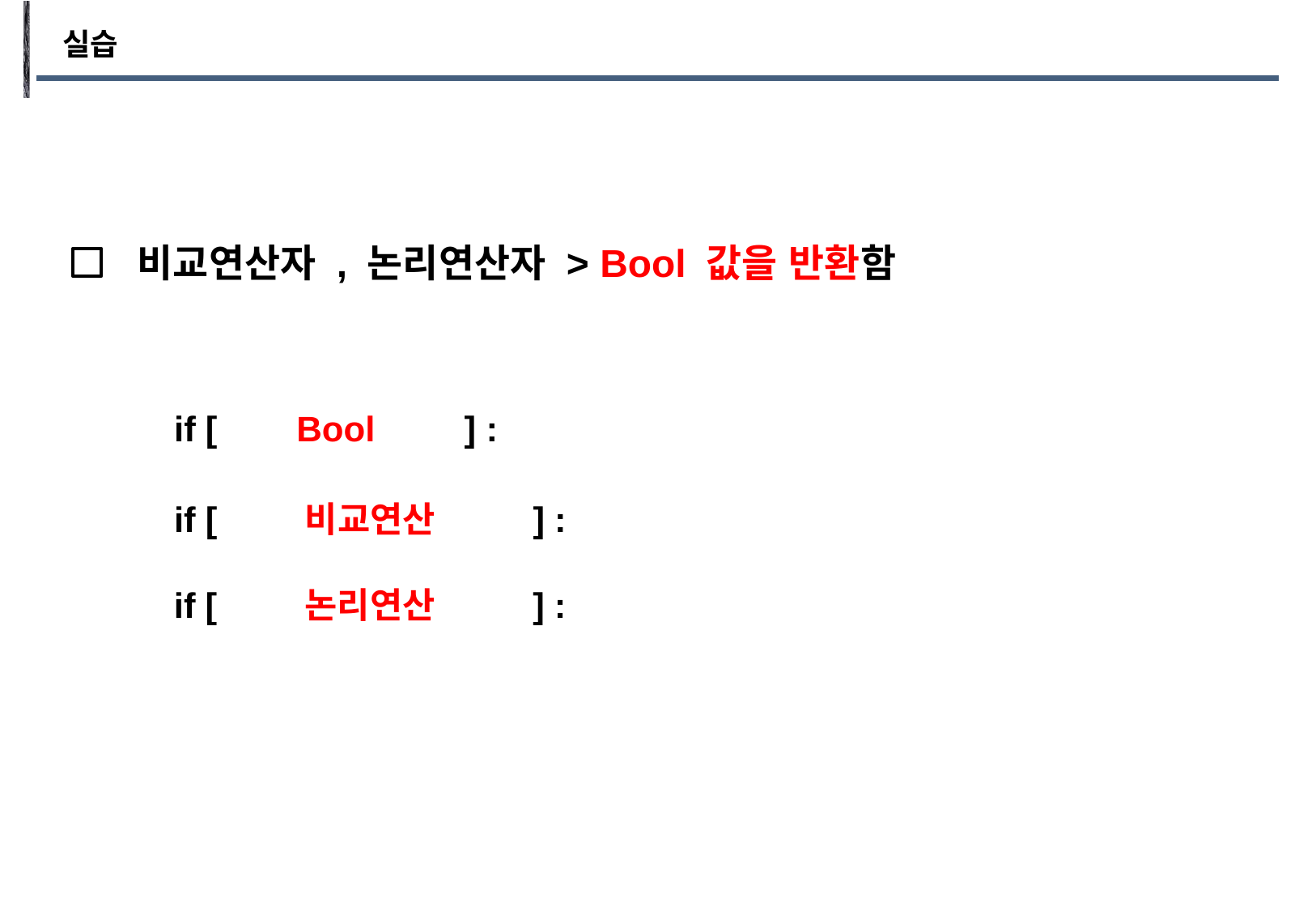

실습

비교연산자 , 논리연산자 > Bool 값을 반환함

if [        Bool         ] :
if [        비교연산         ] :
if [        논리연산         ] :